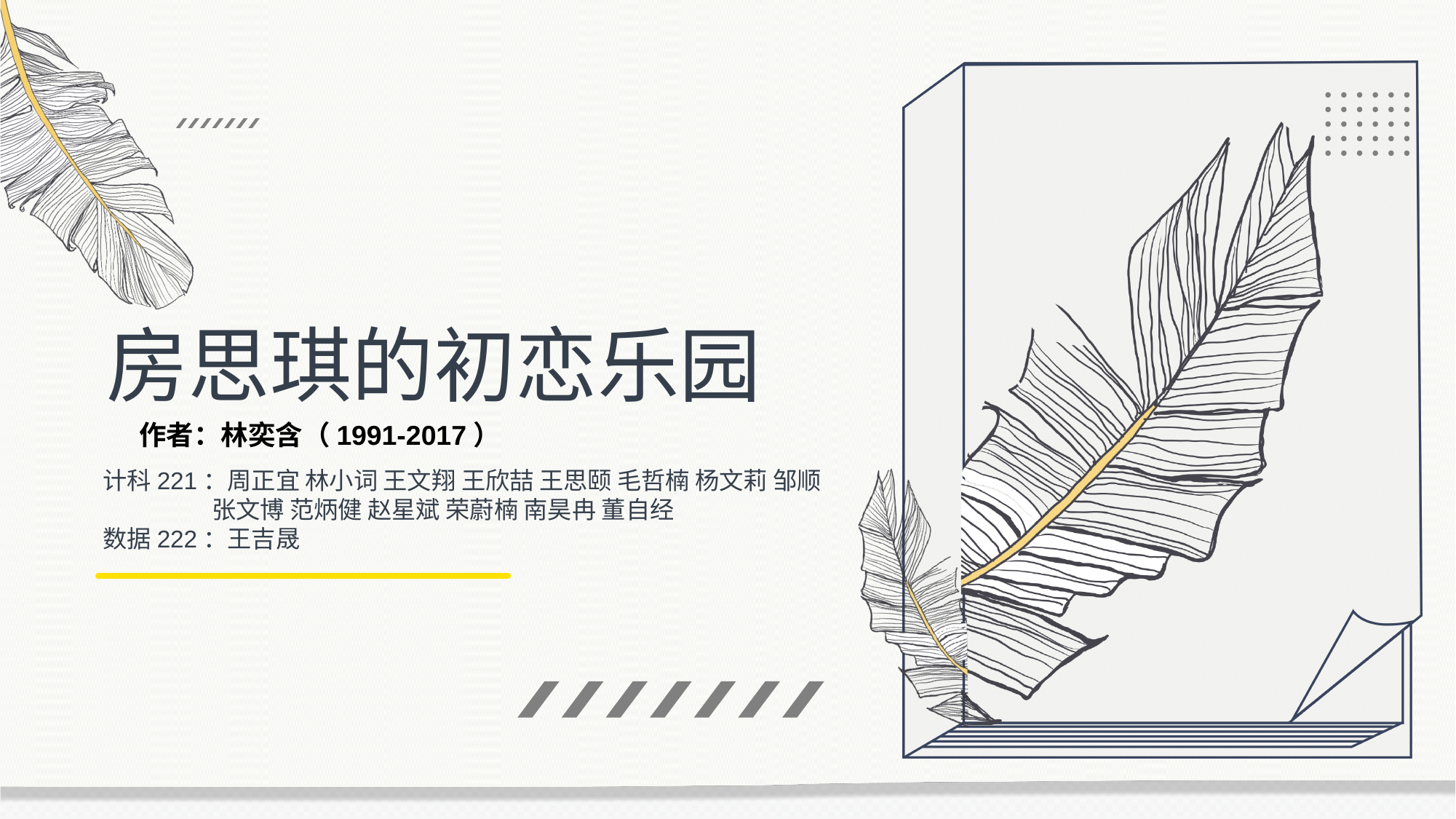

房思琪的初恋乐园
作者：林奕含（1991-2017）
计科221：周正宜 林小词 王文翔 王欣喆 王思颐 毛哲楠 杨文莉 邹顺 	张文博 范炳健 赵星斌 荣蔚楠 南昊冉 董自经
数据222：王吉晟